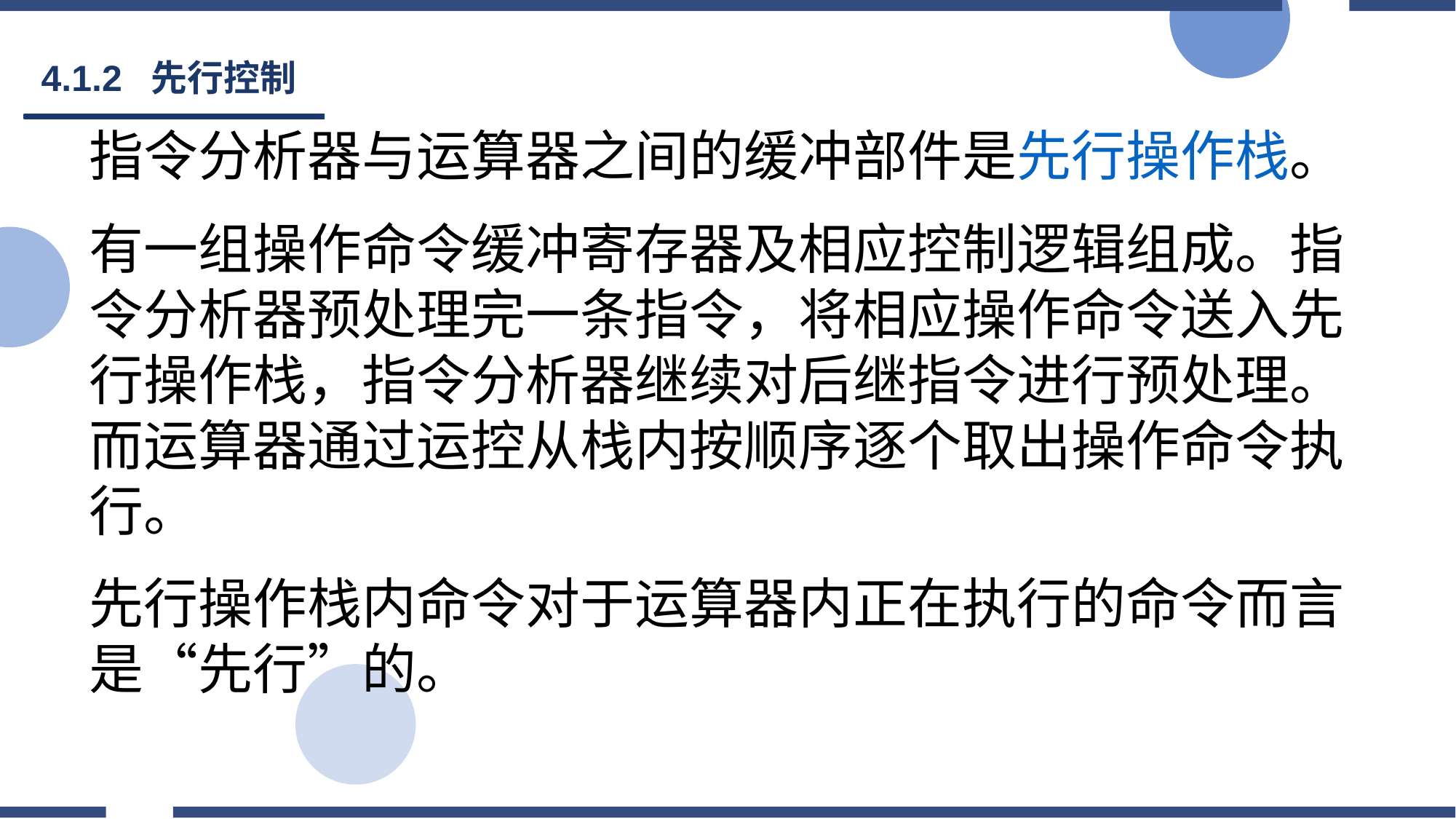

# 4.1.2  先行控制
指令分析器与运算器之间的缓冲部件是先行操作栈。
有一组操作命令缓冲寄存器及相应控制逻辑组成。指令分析器预处理完一条指令，将相应操作命令送入先行操作栈，指令分析器继续对后继指令进行预处理。而运算器通过运控从栈内按顺序逐个取出操作命令执行。
先行操作栈内命令对于运算器内正在执行的命令而言是“先行”的。